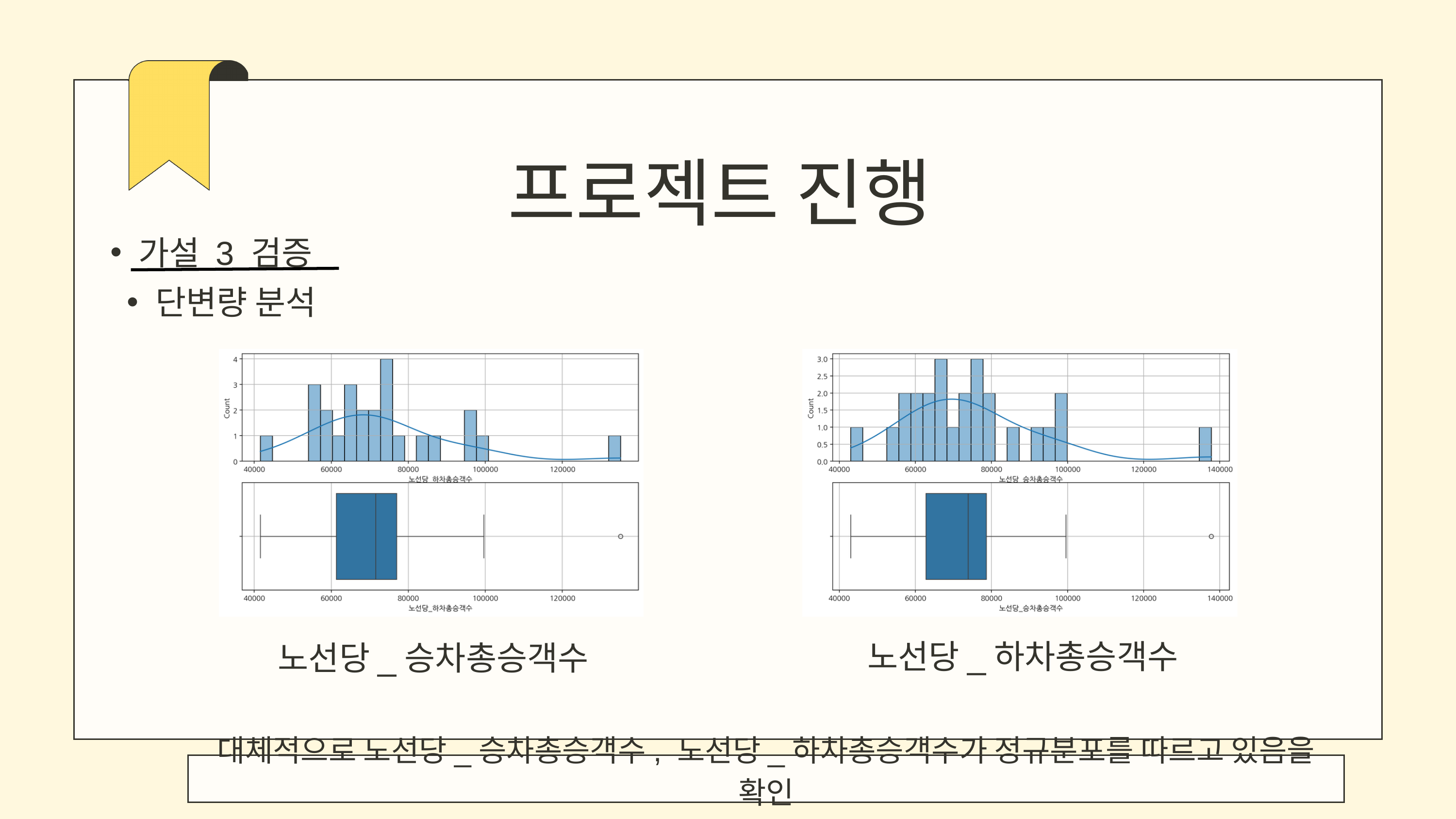

프로젝트 진행
가설 3 검증

단변량 분석

노선당_하차총승객수
노선당_승차총승객수

대체적으로 노선당_승차총승객수, 노선당_하차총승객수가 정규분포를 따르고 있음을 확인